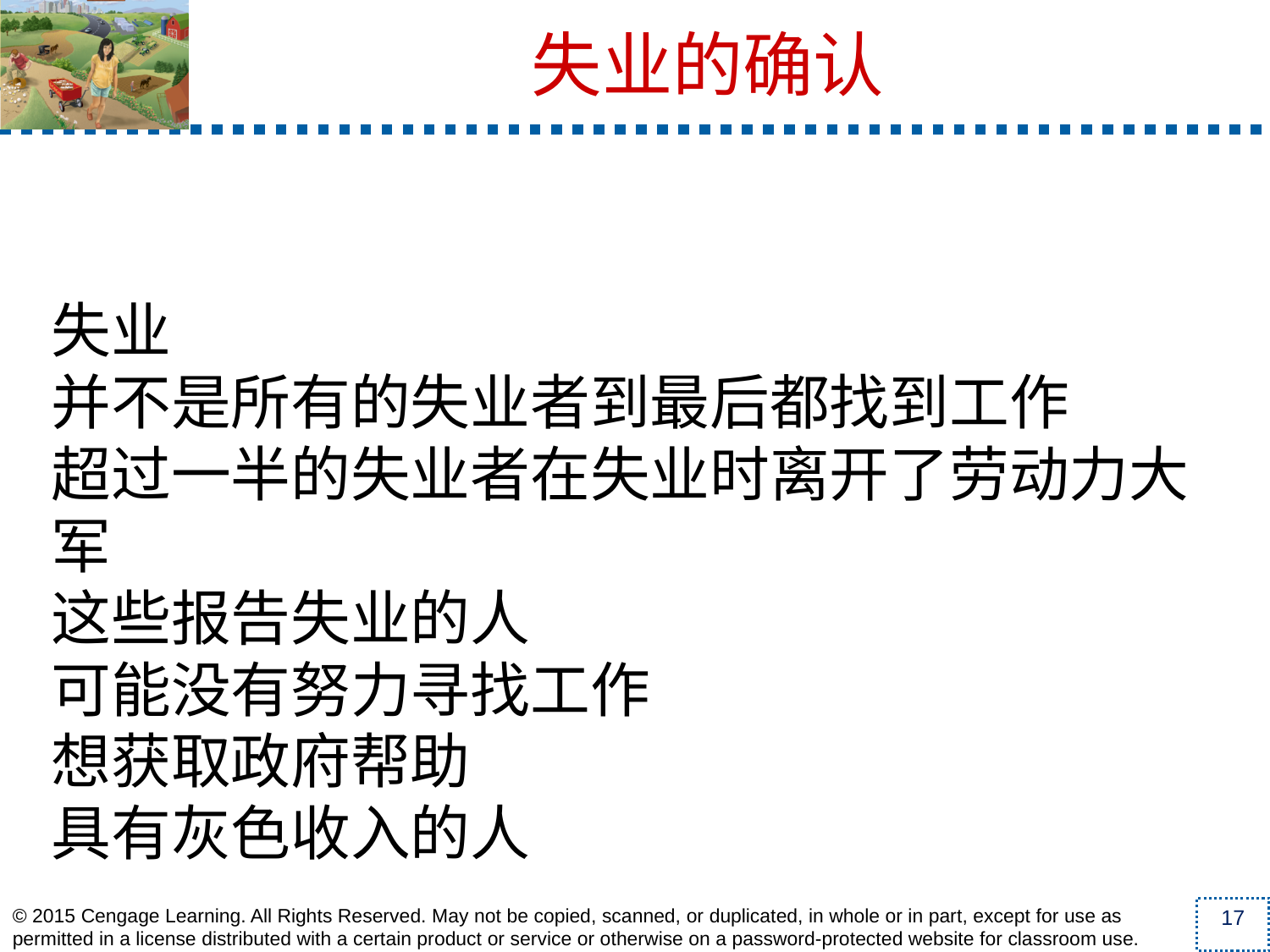

失业
并不是所有的失业者到最后都找到工作
超过一半的失业者在失业时离开了劳动力大军
这些报告失业的人
可能没有努力寻找工作
想获取政府帮助
具有灰色收入的人
失业的确认
17
© 2015 Cengage Learning. All Rights Reserved. May not be copied, scanned, or duplicated, in whole or in part, except for use as permitted in a license distributed with a certain product or service or otherwise on a password-protected website for classroom use.